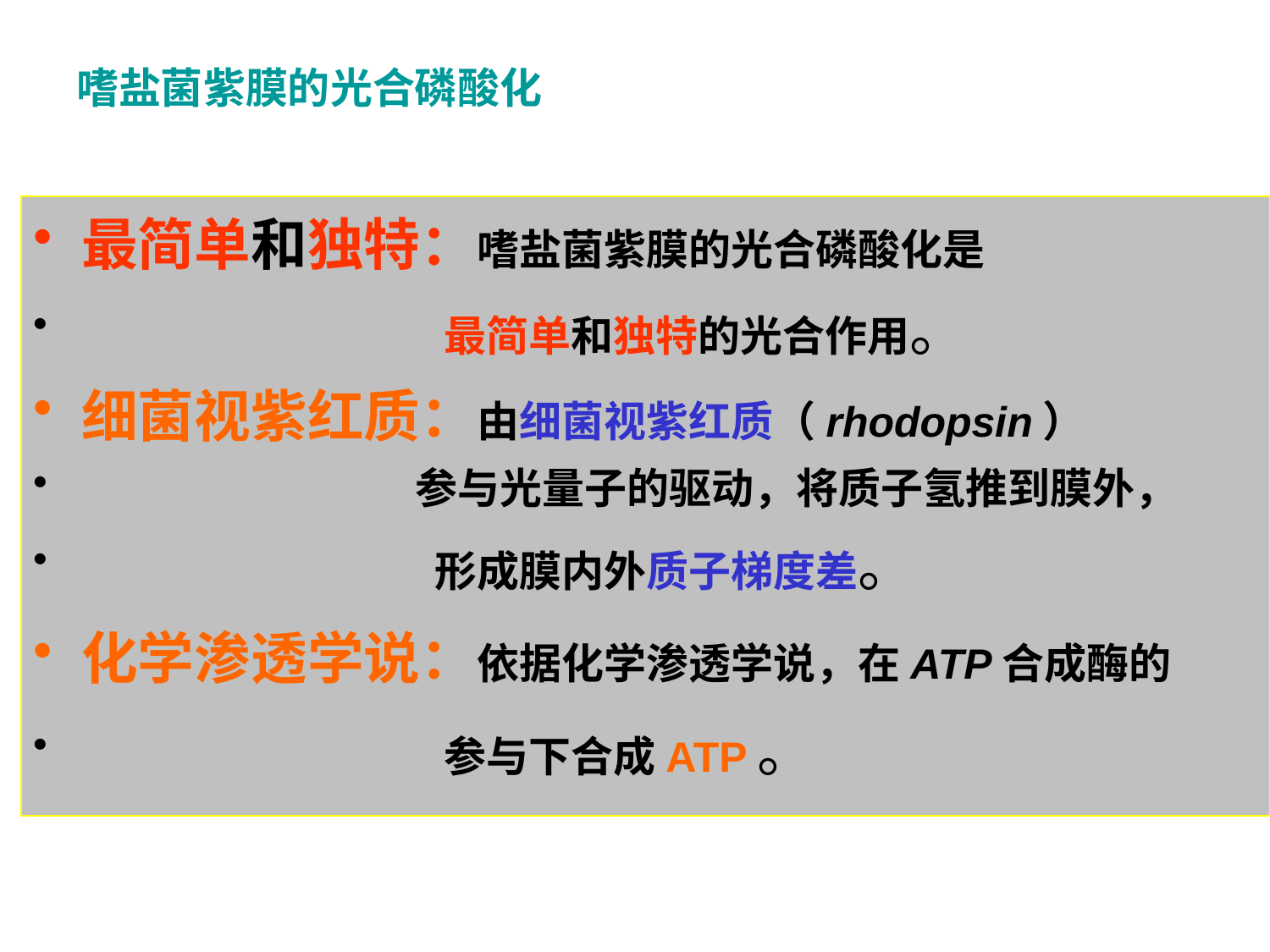

# 嗜盐菌紫膜的光合磷酸化
最简单和独特：嗜盐菌紫膜的光合磷酸化是
                                     最简单和独特的光合作用。
细菌视紫红质：由细菌视紫红质（rhodopsin）
                                  参与光量子的驱动，将质子氢推到膜外，
                                    形成膜内外质子梯度差。
化学渗透学说：依据化学渗透学说，在ATP合成酶的
                                     参与下合成ATP。